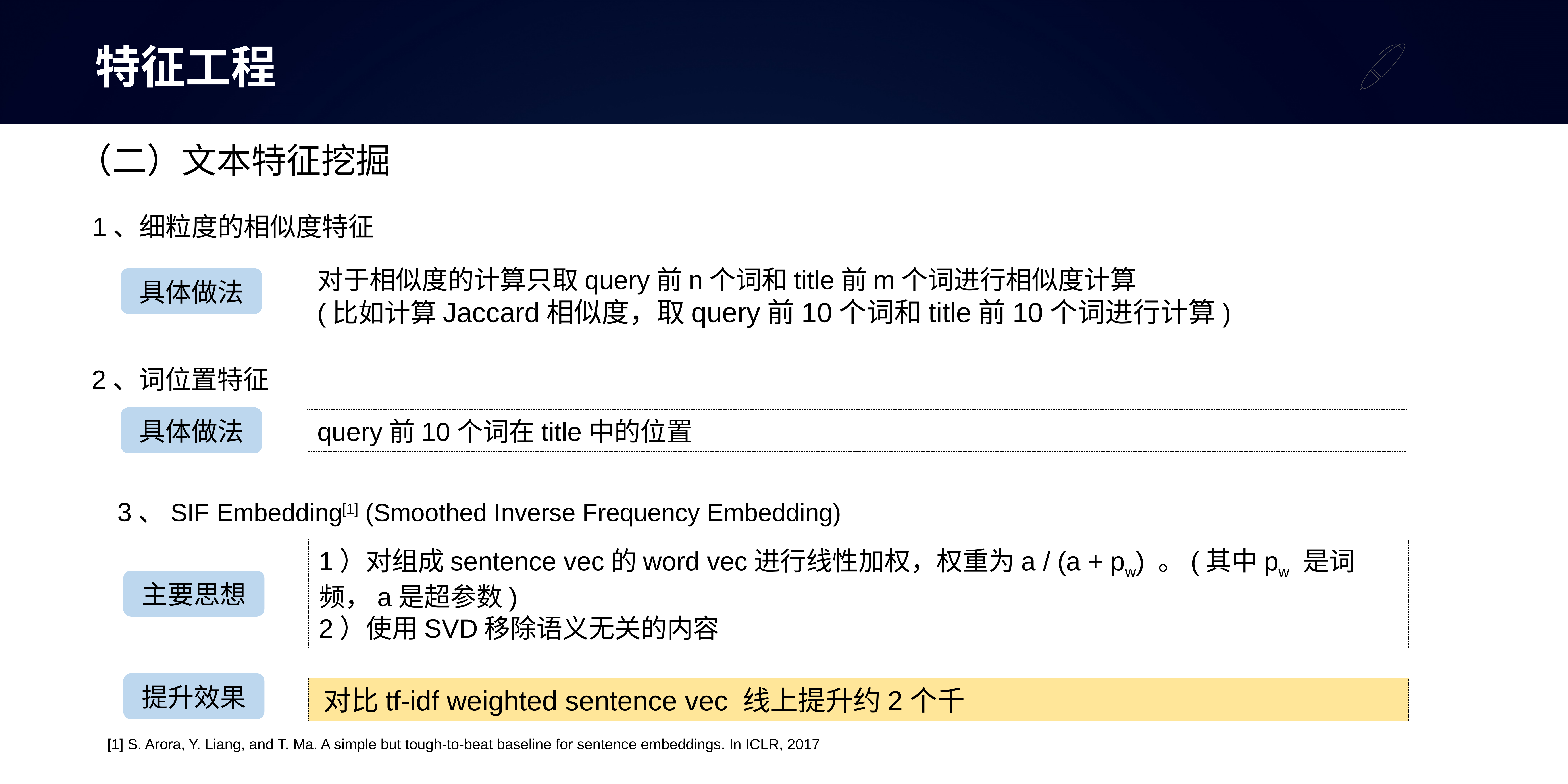

特征工程

（二）文本特征挖掘
1、细粒度的相似度特征
对于相似度的计算只取query前n个词和title前m个词进行相似度计算
(比如计算Jaccard相似度，取query前10个词和title前10个词进行计算)
具体做法
2、词位置特征
具体做法
query前10个词在title中的位置
3、SIF Embedding[1] (Smoothed Inverse Frequency Embedding)
1）对组成sentence vec的word vec进行线性加权，权重为a / (a + pw) 。(其中pw 是词频，a是超参数)
2）使用SVD移除语义无关的内容
主要思想
提升效果
对比tf-idf weighted sentence vec 线上提升约2个千
[1] S. Arora, Y. Liang, and T. Ma. A simple but tough-to-beat baseline for sentence embeddings. In ICLR, 2017